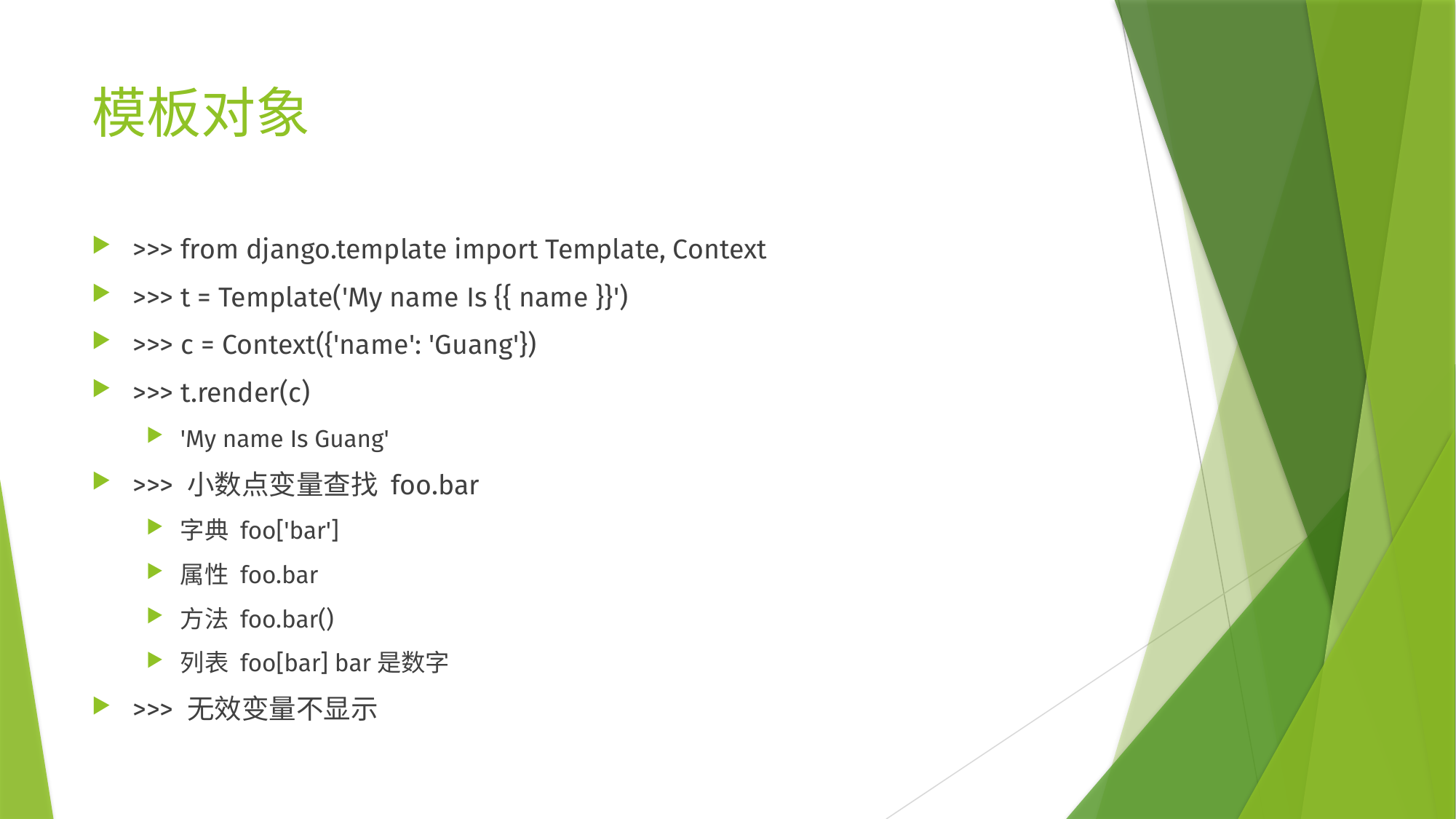

# 模板对象
>>> from django.template import Template, Context
>>> t = Template('My name Is {{ name }}')
>>> c = Context({'name': 'Guang'})
>>> t.render(c)
'My name Is Guang'
>>> 小数点变量查找 foo.bar
字典 foo['bar']
属性 foo.bar
方法 foo.bar()
列表 foo[bar] bar是数字
>>> 无效变量不显示